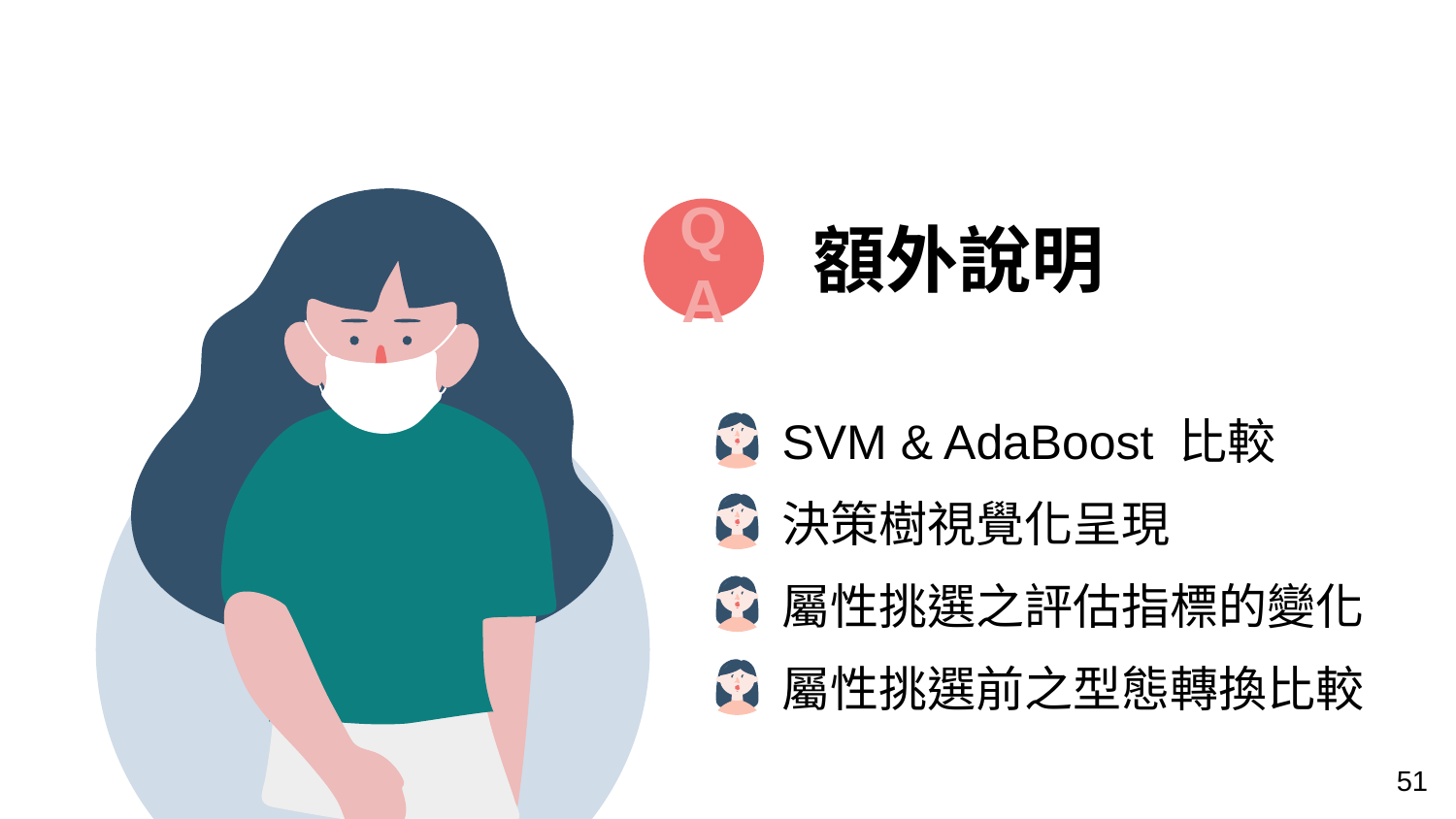

QA
額外說明
SVM & AdaBoost 比較
決策樹視覺化呈現
屬性挑選之評估指標的變化
屬性挑選前之型態轉換比較

51